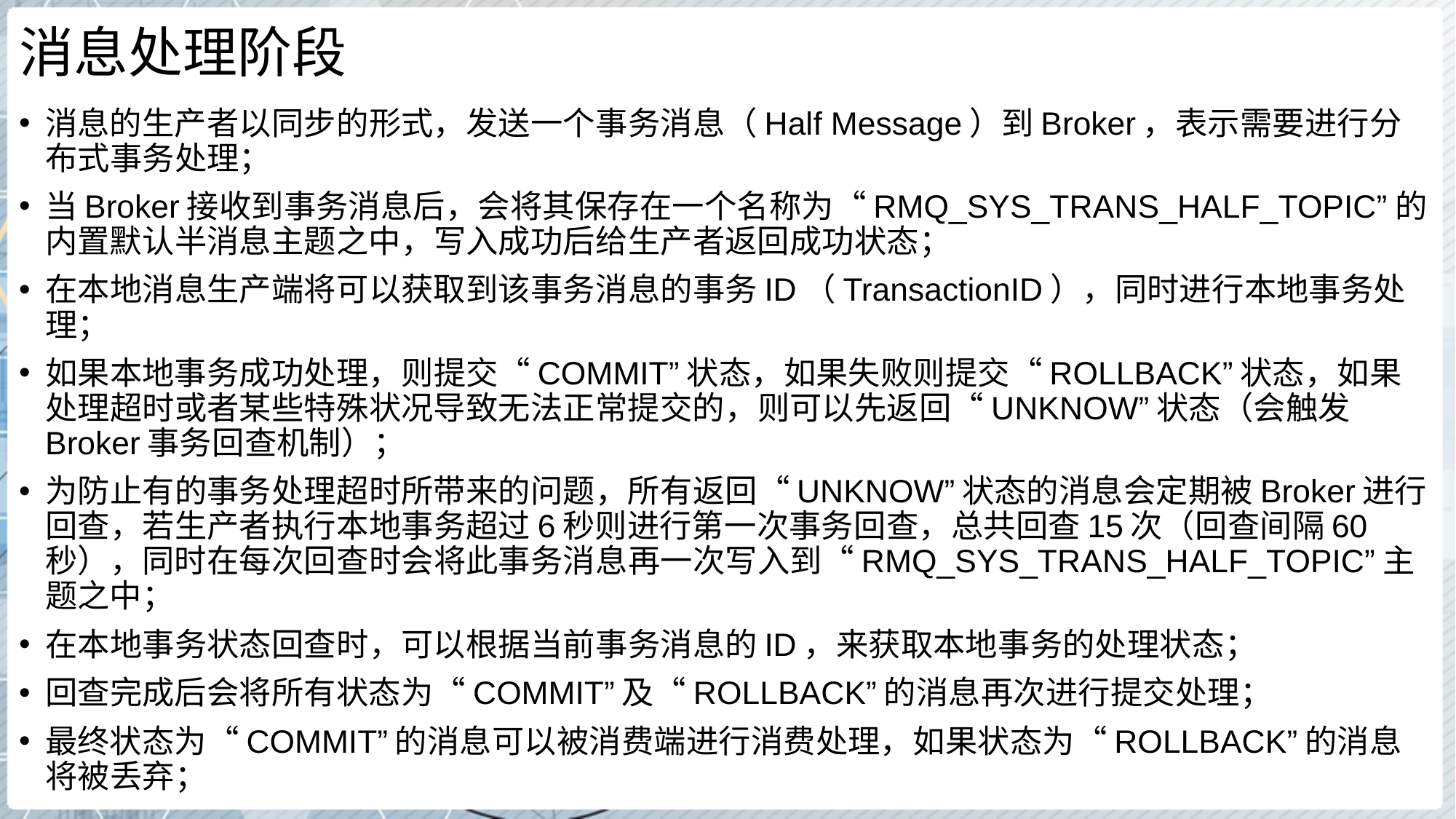

# 消息处理阶段
消息的生产者以同步的形式，发送一个事务消息（Half Message）到Broker，表示需要进行分布式事务处理；
当Broker接收到事务消息后，会将其保存在一个名称为“RMQ_SYS_TRANS_HALF_TOPIC”的内置默认半消息主题之中，写入成功后给生产者返回成功状态；
在本地消息生产端将可以获取到该事务消息的事务ID（TransactionID），同时进行本地事务处理；
如果本地事务成功处理，则提交“COMMIT”状态，如果失败则提交“ROLLBACK”状态，如果处理超时或者某些特殊状况导致无法正常提交的，则可以先返回“UNKNOW”状态（会触发Broker事务回查机制）；
为防止有的事务处理超时所带来的问题，所有返回“UNKNOW”状态的消息会定期被Broker进行回查，若生产者执行本地事务超过6秒则进行第一次事务回查，总共回查15次（回查间隔60秒），同时在每次回查时会将此事务消息再一次写入到“RMQ_SYS_TRANS_HALF_TOPIC”主题之中；
在本地事务状态回查时，可以根据当前事务消息的ID，来获取本地事务的处理状态；
回查完成后会将所有状态为“COMMIT”及“ROLLBACK”的消息再次进行提交处理；
最终状态为“COMMIT”的消息可以被消费端进行消费处理，如果状态为“ROLLBACK”的消息将被丢弃；